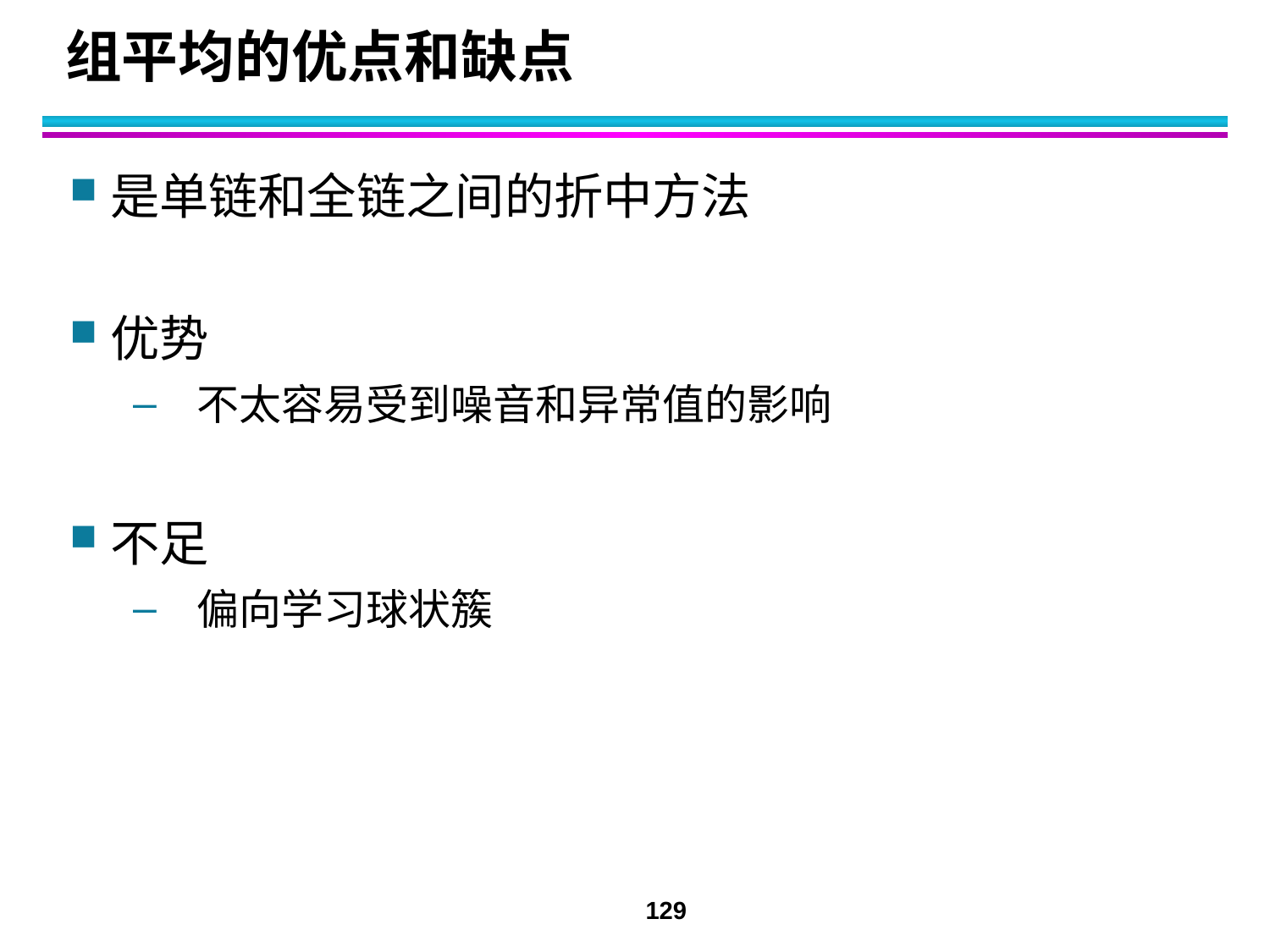

# 组平均的优点和缺点
是单链和全链之间的折中方法

优势
不太容易受到噪音和异常值的影响

不足
偏向学习球状簇